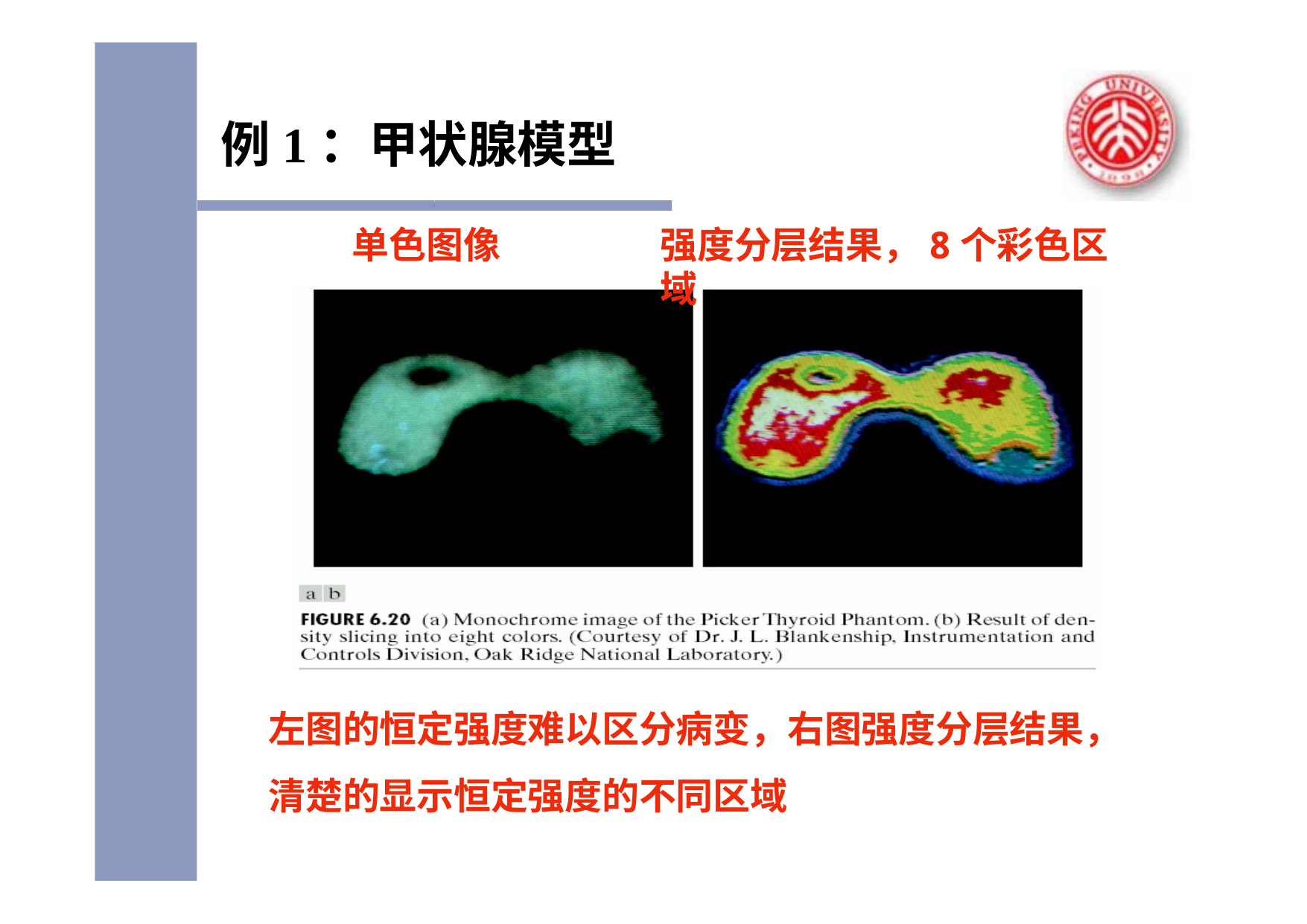

# 例1：甲状腺模型

单色图像
强度分层结果，8个彩色区域

左图的恒定强度难以区分病变，右图强度分层结果， 清楚的显示恒定强度的不同区域